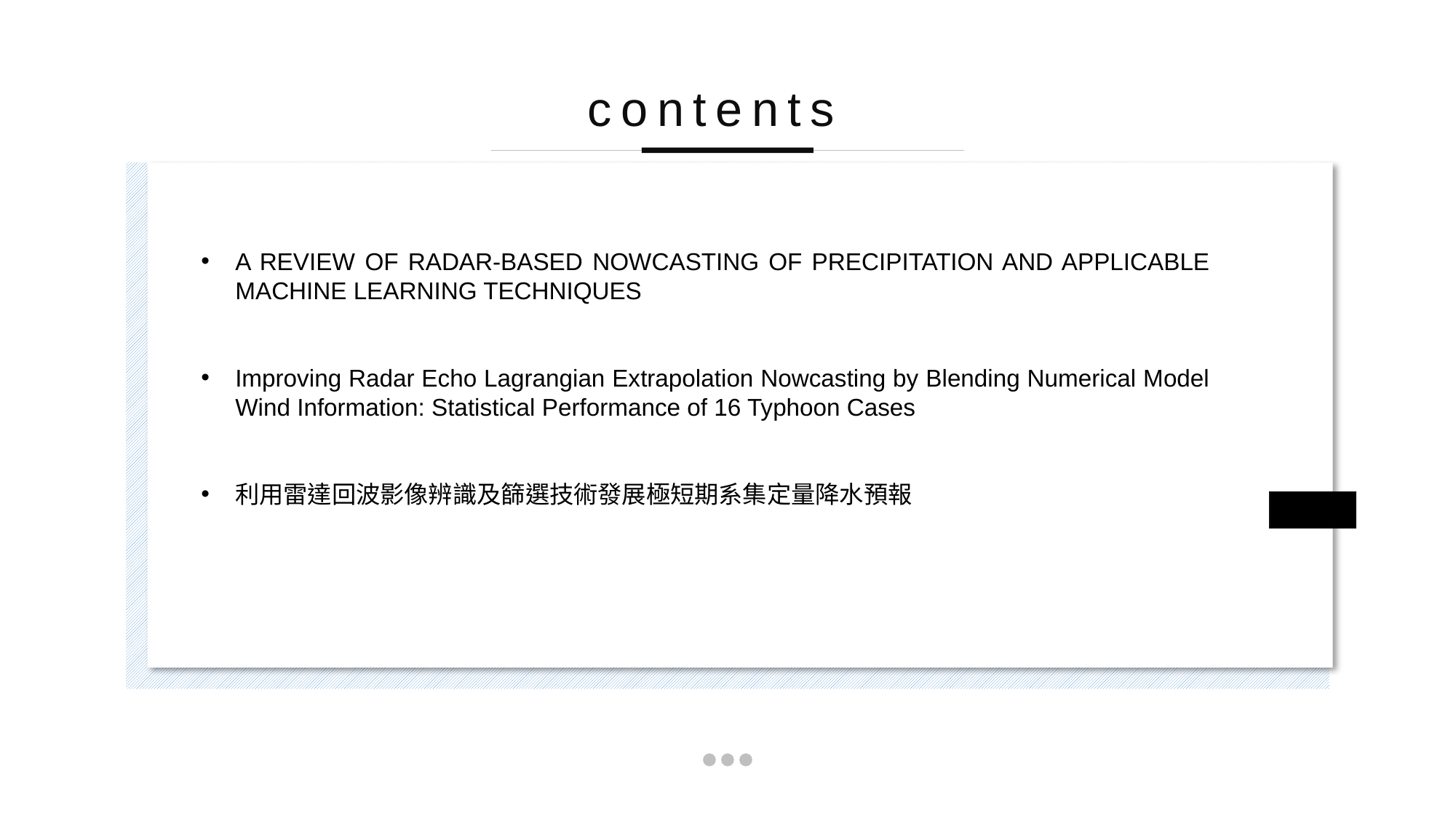

contents

A REVIEW OF RADAR-BASED NOWCASTING OF PRECIPITATION AND APPLICABLE MACHINE LEARNING TECHNIQUES

Improving Radar Echo Lagrangian Extrapolation Nowcasting by Blending Numerical Model Wind Information: Statistical Performance of 16 Typhoon Cases

利用雷達回波影像辨識及篩選技術發展極短期系集定量降水預報